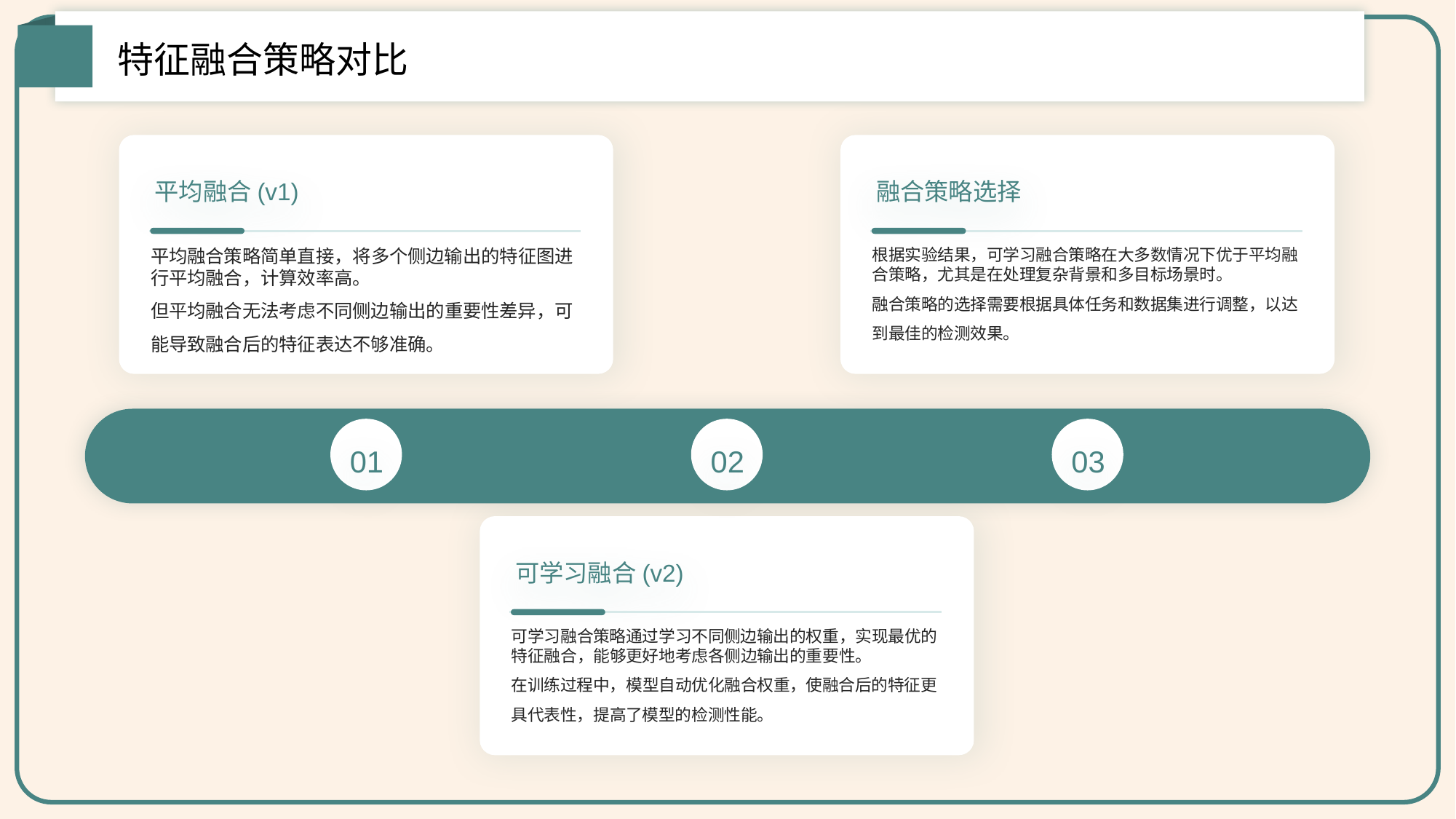

特征融合策略对比

平均融合(v1)
融合策略选择

平均融合策略简单直接，将多个侧边输出的特征图进行平均融合，计算效率高。
但平均融合无法考虑不同侧边输出的重要性差异，可能导致融合后的特征表达不够准确。
根据实验结果，可学习融合策略在大多数情况下优于平均融合策略，尤其是在处理复杂背景和多目标场景时。
融合策略的选择需要根据具体任务和数据集进行调整，以达到最佳的检测效果。

01
02
03

可学习融合(v2)

可学习融合策略通过学习不同侧边输出的权重，实现最优的特征融合，能够更好地考虑各侧边输出的重要性。
在训练过程中，模型自动优化融合权重，使融合后的特征更具代表性，提高了模型的检测性能。